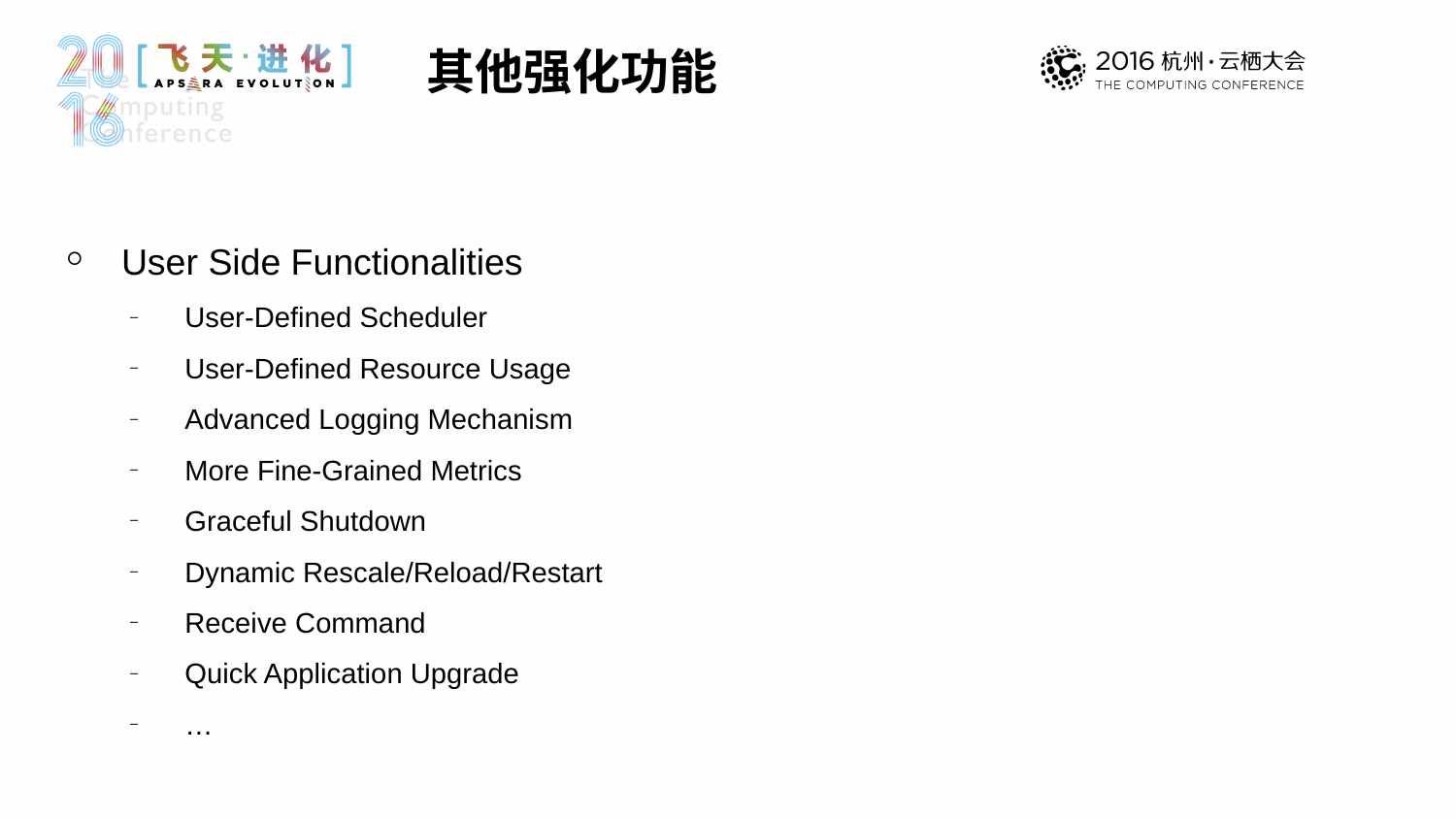

其他强化功能
User Side Functionalities
User-Defined Scheduler
User-Defined Resource Usage
Advanced Logging Mechanism
More Fine-Grained Metrics
Graceful Shutdown
Dynamic Rescale/Reload/Restart
Receive Command
Quick Application Upgrade
…